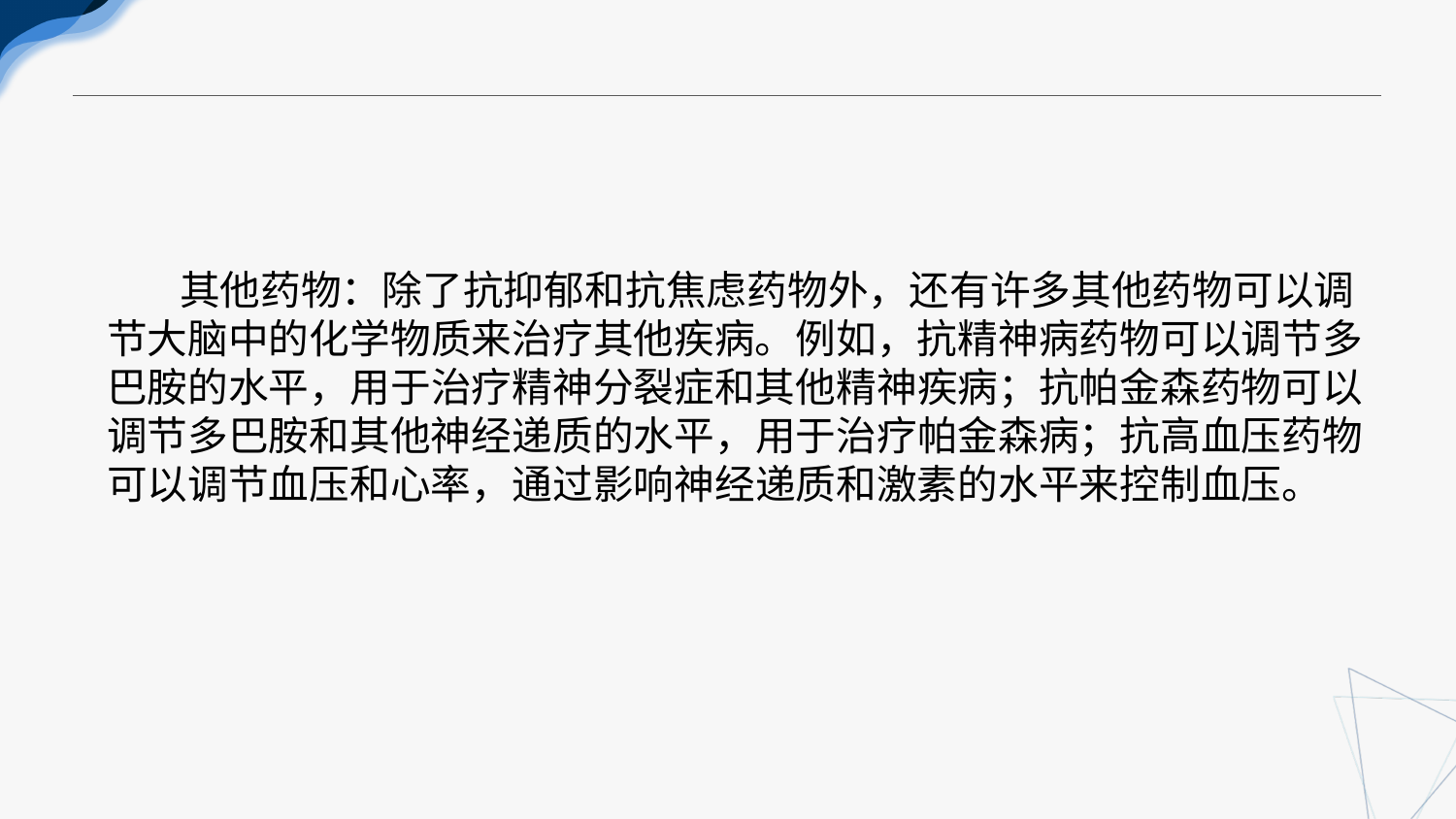

其他药物：除了抗抑郁和抗焦虑药物外，还有许多其他药物可以调节大脑中的化学物质来治疗其他疾病。例如，抗精神病药物可以调节多巴胺的水平，用于治疗精神分裂症和其他精神疾病；抗帕金森药物可以调节多巴胺和其他神经递质的水平，用于治疗帕金森病；抗高血压药物可以调节血压和心率，通过影响神经递质和激素的水平来控制血压。